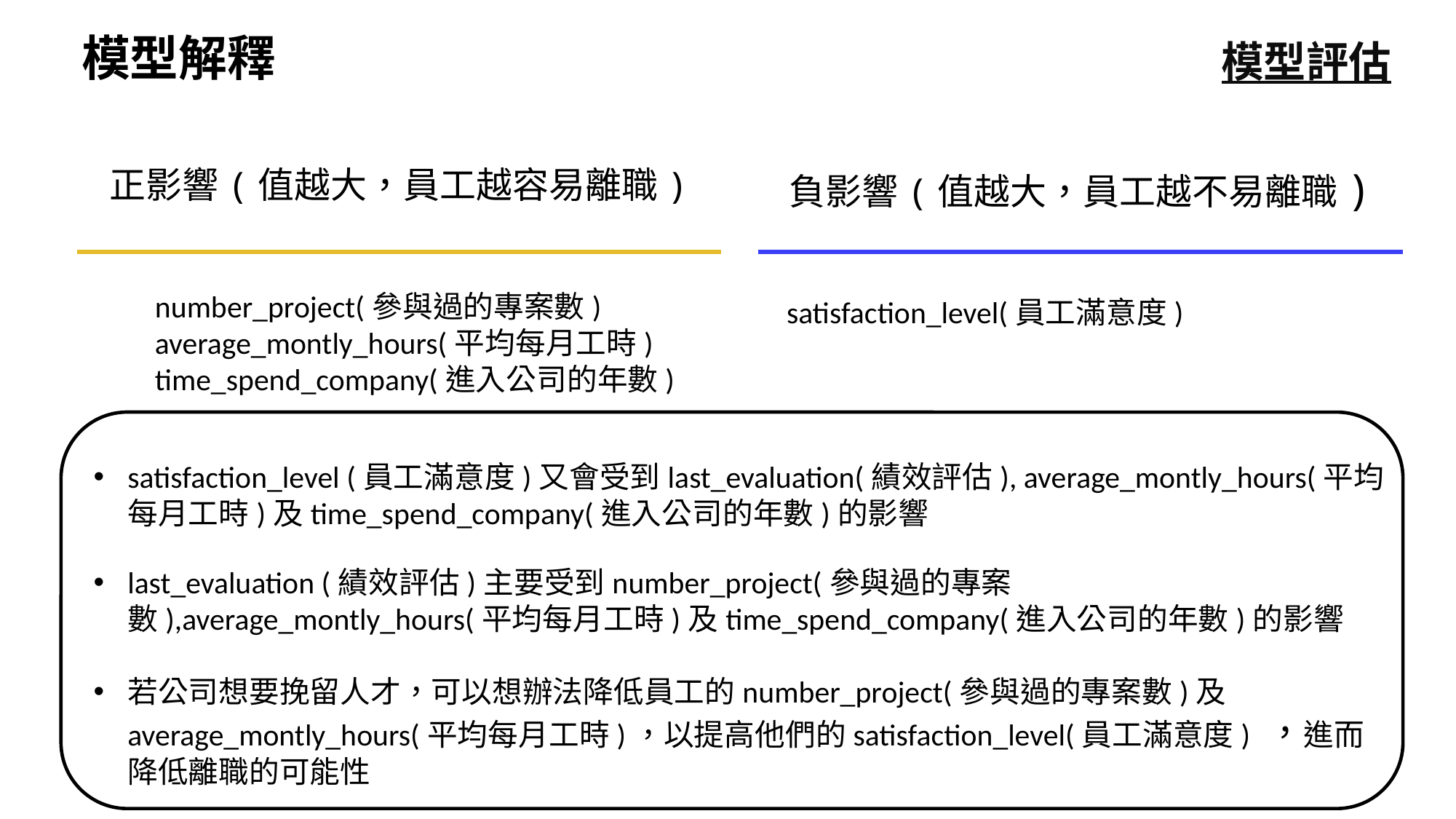

模型解釋
模型評估
正影響(值越大，員工越容易離職)
負影響(值越大，員工越不易離職)

number_project(參與過的專案數)
average_montly_hours(平均每月工時)
time_spend_company(進入公司的年數)

satisfaction_level(員工滿意度)

satisfaction_level (員工滿意度)又會受到last_evaluation(績效評估), average_montly_hours(平均每月工時)及time_spend_company(進入公司的年數)的影響

last_evaluation (績效評估)主要受到number_project(參與過的專案數),average_montly_hours(平均每月工時)及time_spend_company(進入公司的年數)的影響

若公司想要挽留人才，可以想辦法降低員工的number_project(參與過的專案數)及average_montly_hours(平均每月工時)，以提高他們的satisfaction_level(員工滿意度) ，進而降低離職的可能性